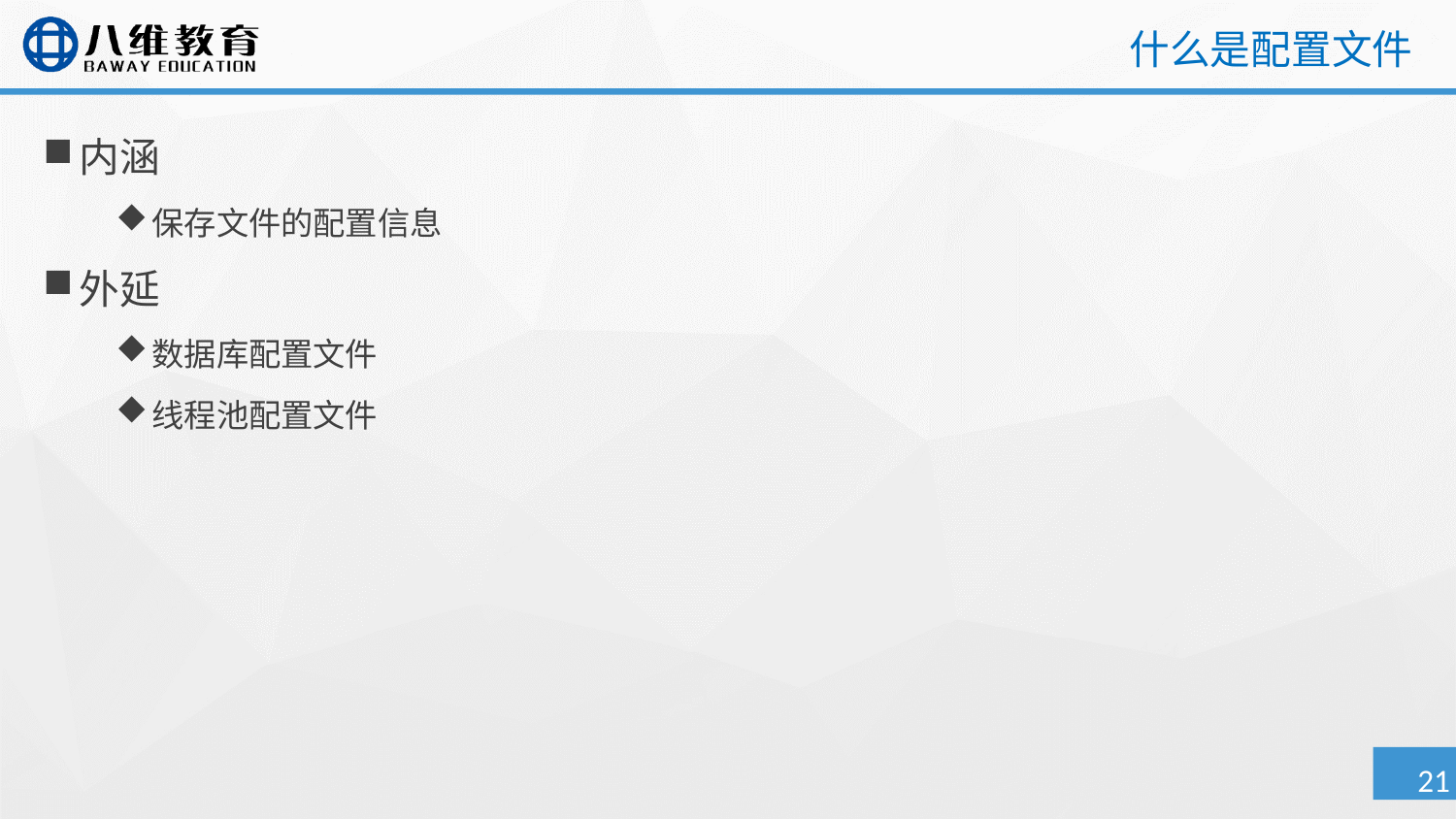

# 什么是配置文件
内涵
保存文件的配置信息
外延
数据库配置文件
线程池配置文件